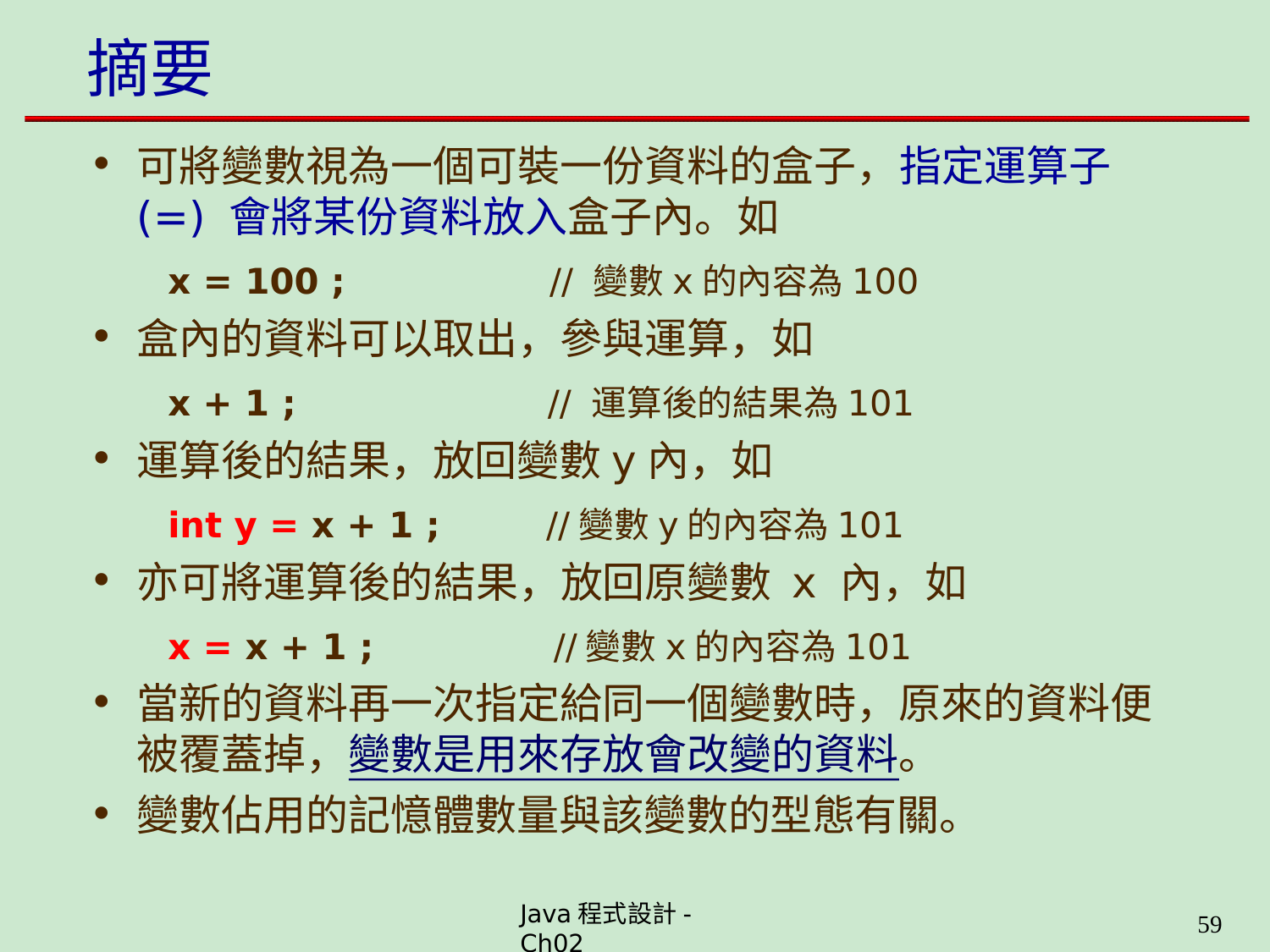

# 摘要
可將變數視為一個可裝一份資料的盒子，指定運算子(=) 會將某份資料放入盒子內。如
x = 100 ;	// 變數x的內容為100
盒內的資料可以取出，參與運算，如
x + 1 ;	// 運算後的結果為101
運算後的結果，放回變數y內，如
int y = x + 1 ;	//變數y的內容為101
亦可將運算後的結果，放回原變數 x 內，如
x = x + 1 ;	//變數x的內容為101
當新的資料再一次指定給同一個變數時，原來的資料便 被覆蓋掉，變數是用來存放會改變的資料。
變數佔用的記憶體數量與該變數的型態有關。

Java程式設計-Ch02
59